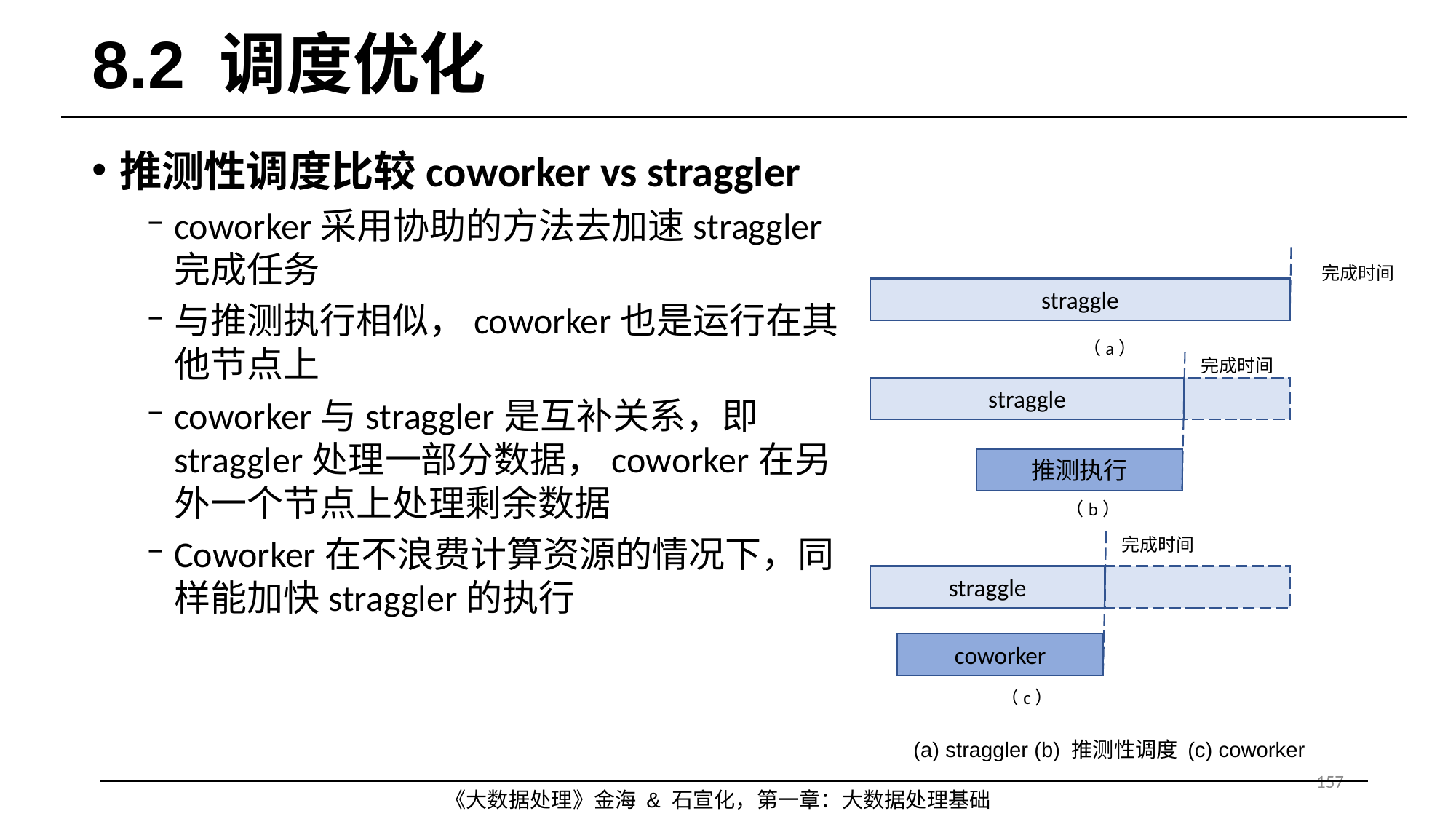

# 8.2 调度优化
推测性调度比较coworker vs straggler
coworker采用协助的方法去加速straggler完成任务
与推测执行相似，coworker也是运行在其他节点上
coworker与straggler是互补关系，即straggler处理一部分数据，coworker在另外一个节点上处理剩余数据
Coworker在不浪费计算资源的情况下，同样能加快straggler的执行
完成时间
straggle
（a）
完成时间
straggle

推测执行
（b）
完成时间
straggle

coworker
（c）
(a) straggler (b) 推测性调度 (c) coworker
157